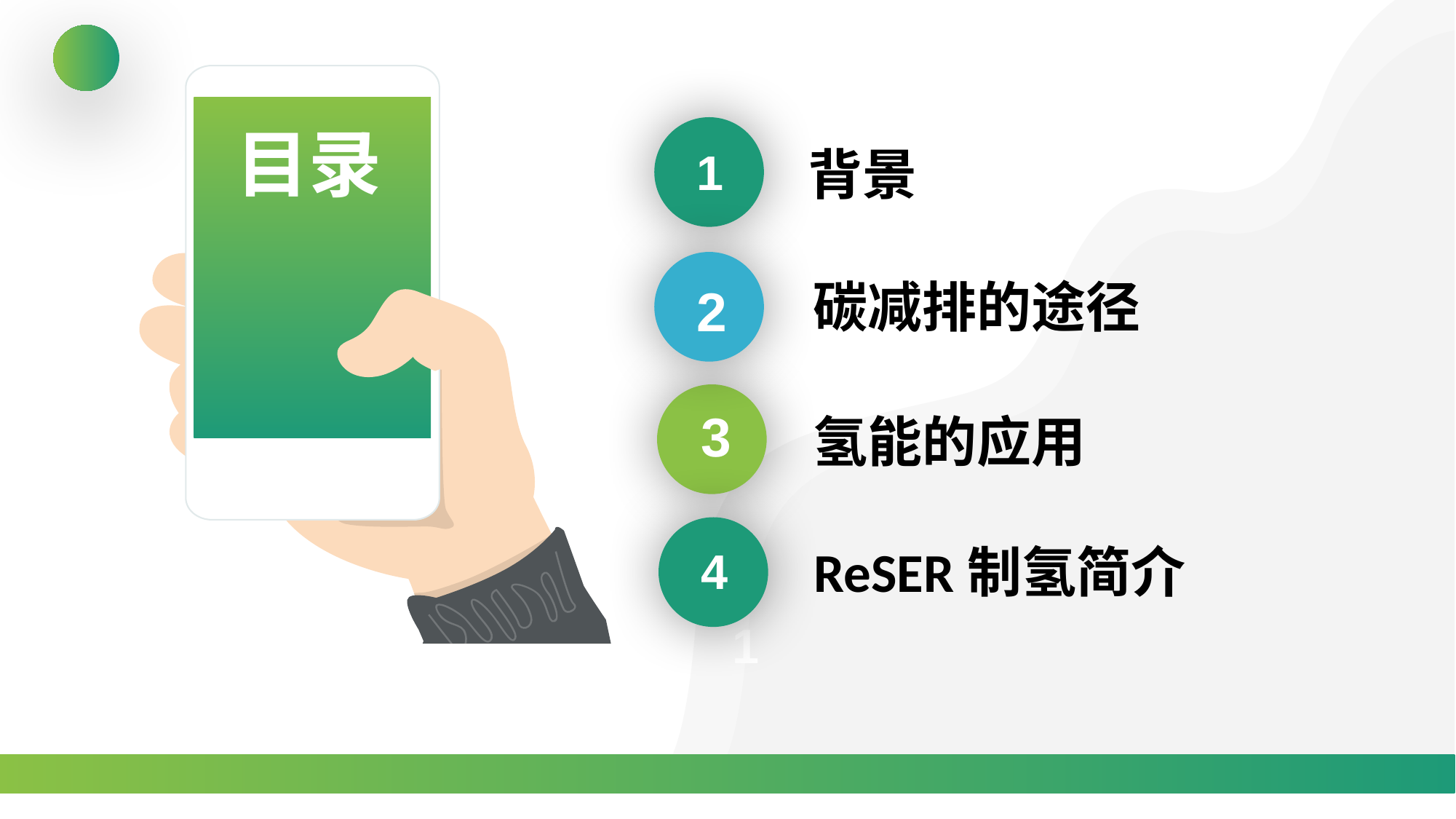

目录

1
	背景

2
	碳减排的途径

3
	氢能的应用

ReSER制氢简介
4
1